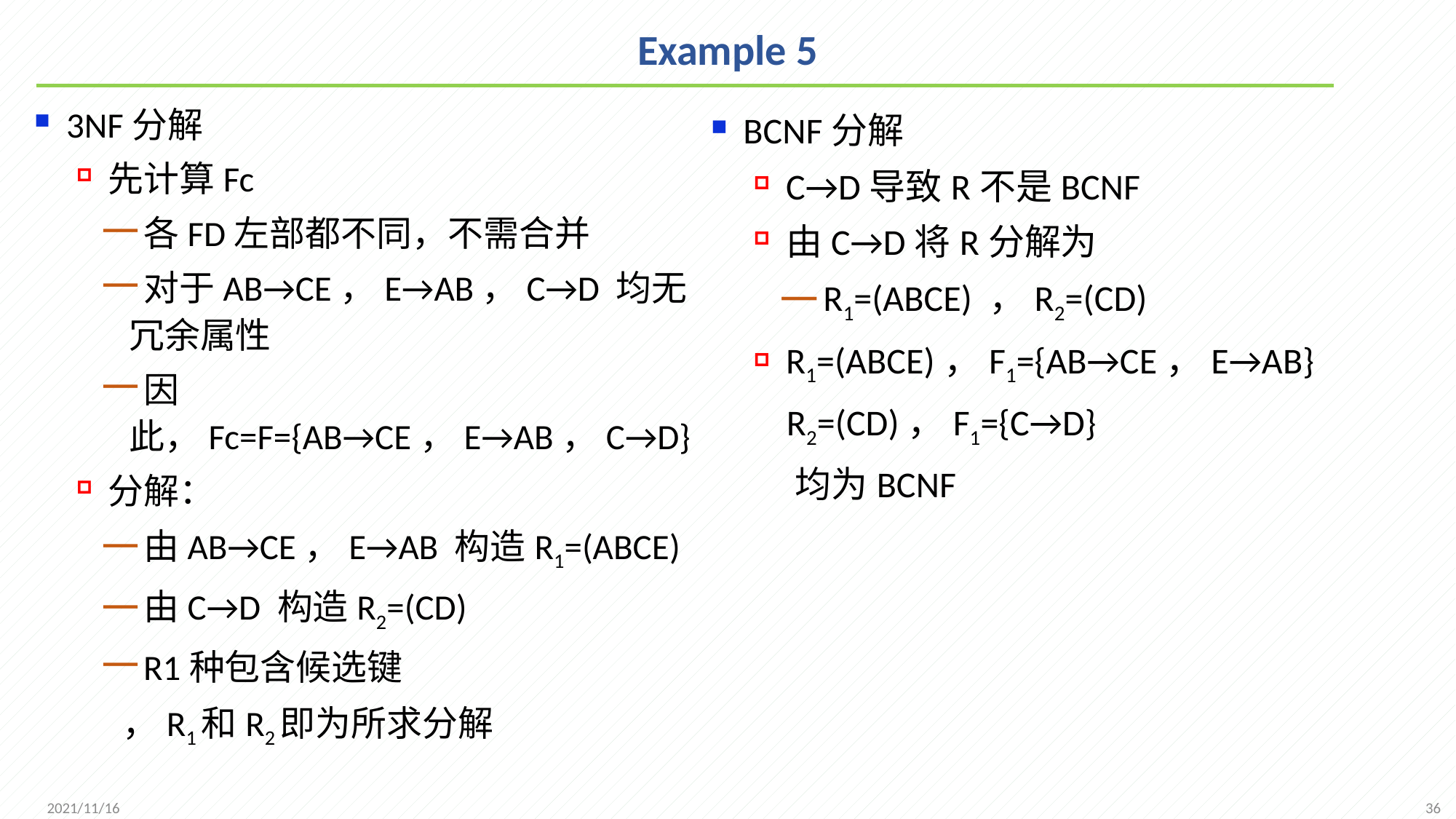

# Example 5
3NF分解
先计算Fc
各FD左部都不同，不需合并
对于AB→CE，E→AB，C→D 均无冗余属性
因此，Fc=F={AB→CE，E→AB，C→D}
分解：
由AB→CE，E→AB 构造R1=(ABCE)
由C→D 构造R2=(CD)
R1种包含候选键
      ，R1和R2即为所求分解
BCNF分解
C→D导致R不是BCNF
由C→D将R分解为
R1=(ABCE) ，R2=(CD)
R1=(ABCE)，F1={AB→CE，E→AB}
    R2=(CD)，F1={C→D}
    均为BCNF

36
2021/11/16